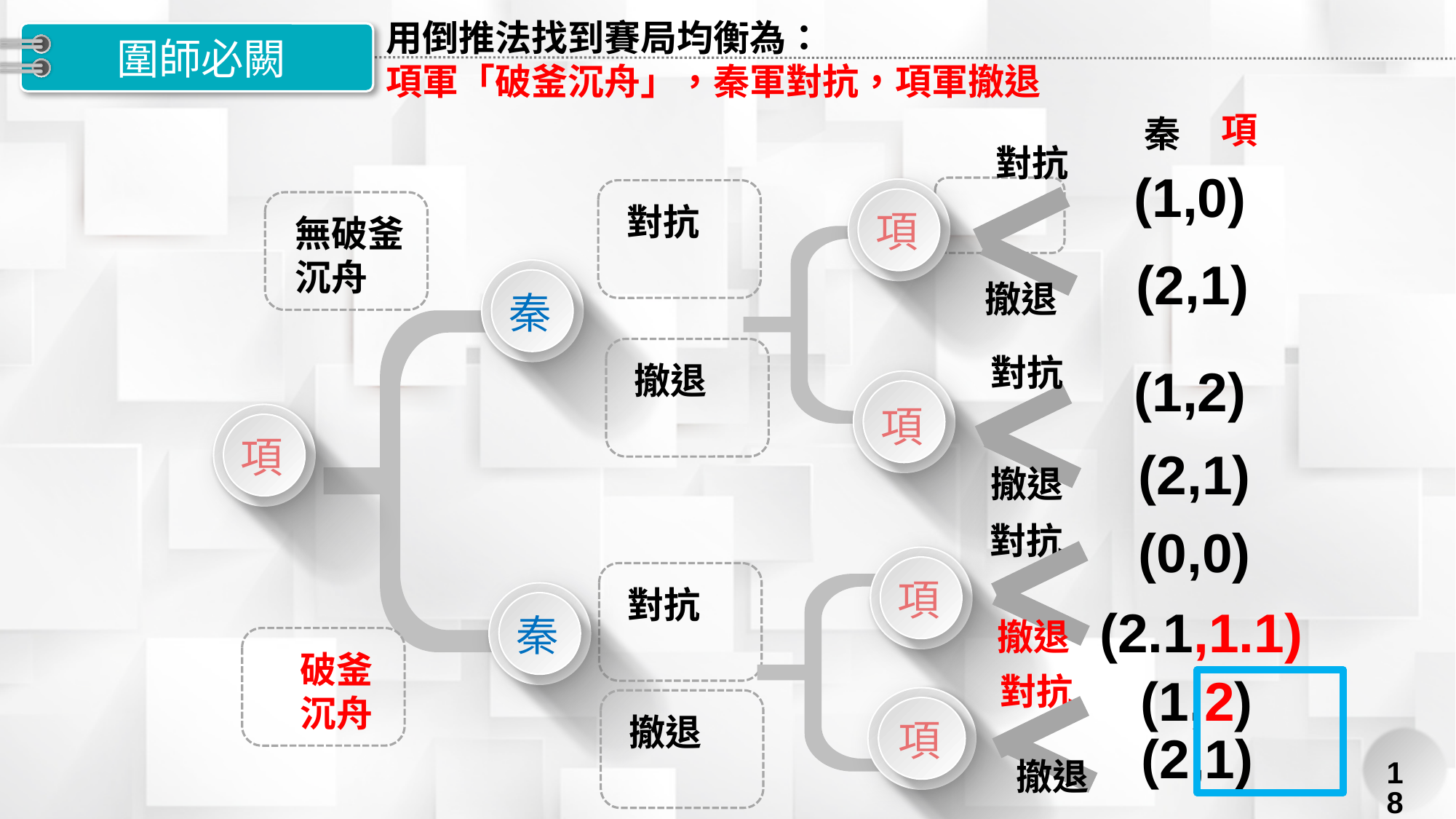

用倒推法找到賽局均衡為：
項軍「破釜沉舟」，秦軍對抗，項軍撤退
# 圍師必闕
項
秦
對抗
(1,0)

項

對抗

無破釜沉舟

秦
(2,1)

撤退

撤退
對抗
(1,2)

項

項

(2,1)

撤退
(0,0)
對抗

項

對抗

秦

(2.1,1.1)

撤退

破釜
沉舟
(1,2)
對抗

項

撤退

(2,1)

18
撤退